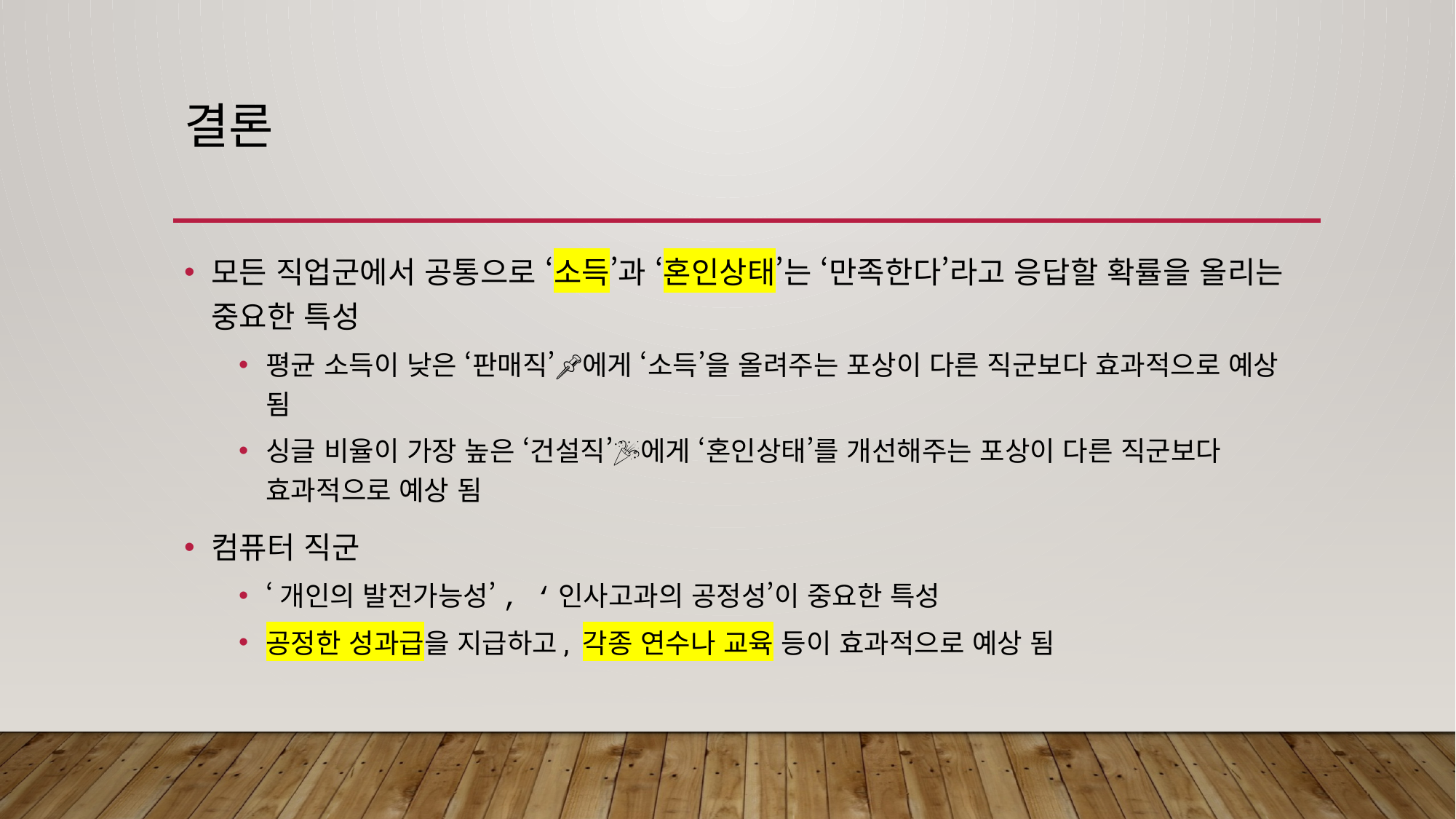

# 결론
모든 직업군에서 공통으로 ‘소득’과 ‘혼인상태’는 ‘만족한다’라고 응답할 확률을 올리는 중요한 특성
평균 소득이 낮은 ‘판매직’📌에게 ‘소득’을 올려주는 포상이 다른 직군보다 효과적으로 예상 됨
싱글 비율이 가장 높은 ‘건설직’🎉에게 ‘혼인상태’를 개선해주는 포상이 다른 직군보다 효과적으로 예상 됨
컴퓨터 직군
‘개인의 발전가능성’, ‘인사고과의 공정성’이 중요한 특성
공정한 성과급을 지급하고, 각종 연수나 교육 등이 효과적으로 예상 됨